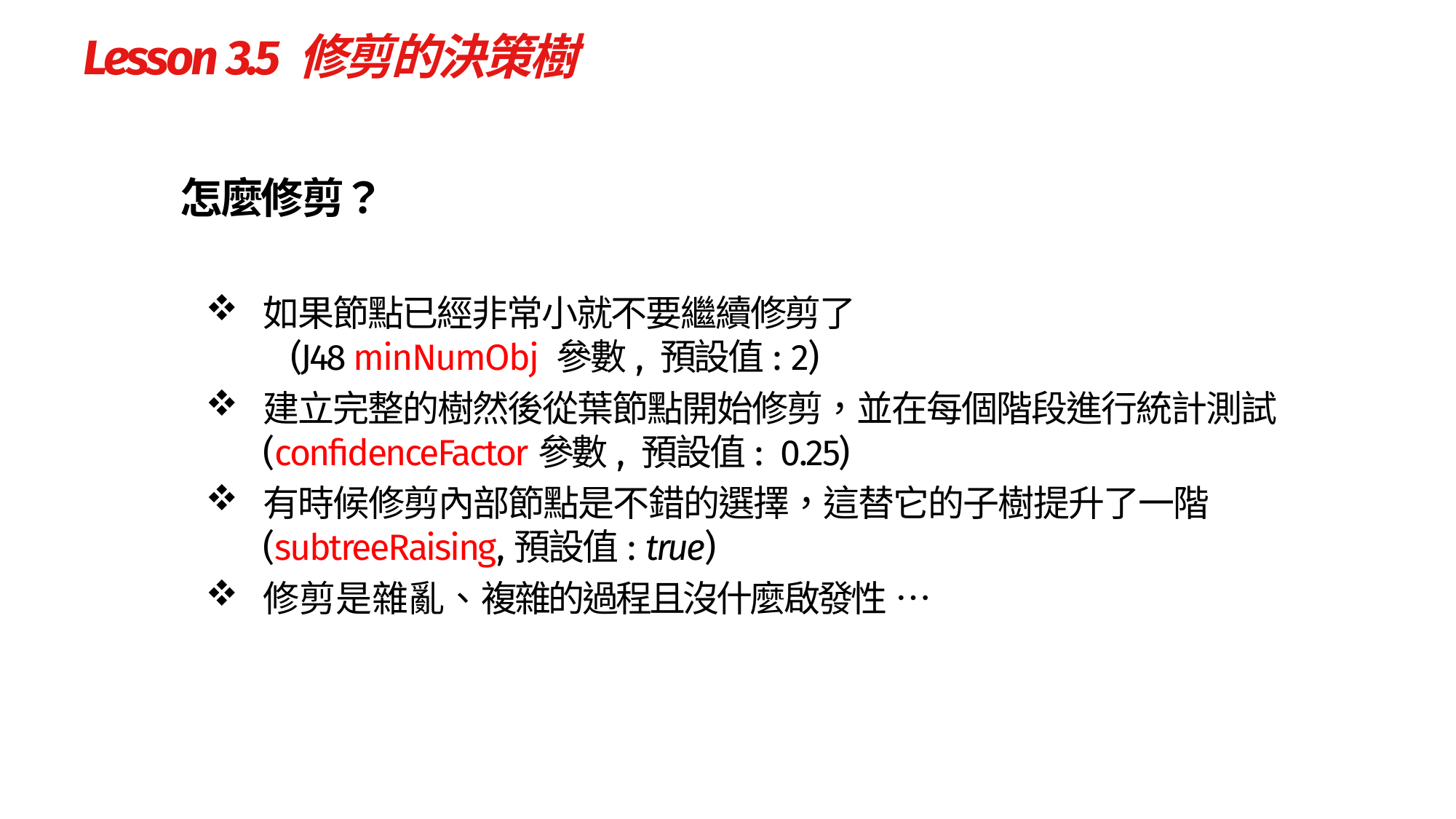

# Lesson 3.5 修剪的決策樹
怎麼修剪？

如果節點已經非常小就不要繼續修剪了
	(J48 minNumObj 參數, 預設值: 2)
建立完整的樹然後從葉節點開始修剪，並在每個階段進行統計測試
(confidenceFactor參數, 預設值:  0.25)
有時候修剪內部節點是不錯的選擇，這替它的子樹提升了一階
(subtreeRaising,預設值: true)
修剪是雜亂、複雜的過程且沒什麼啟發性 …